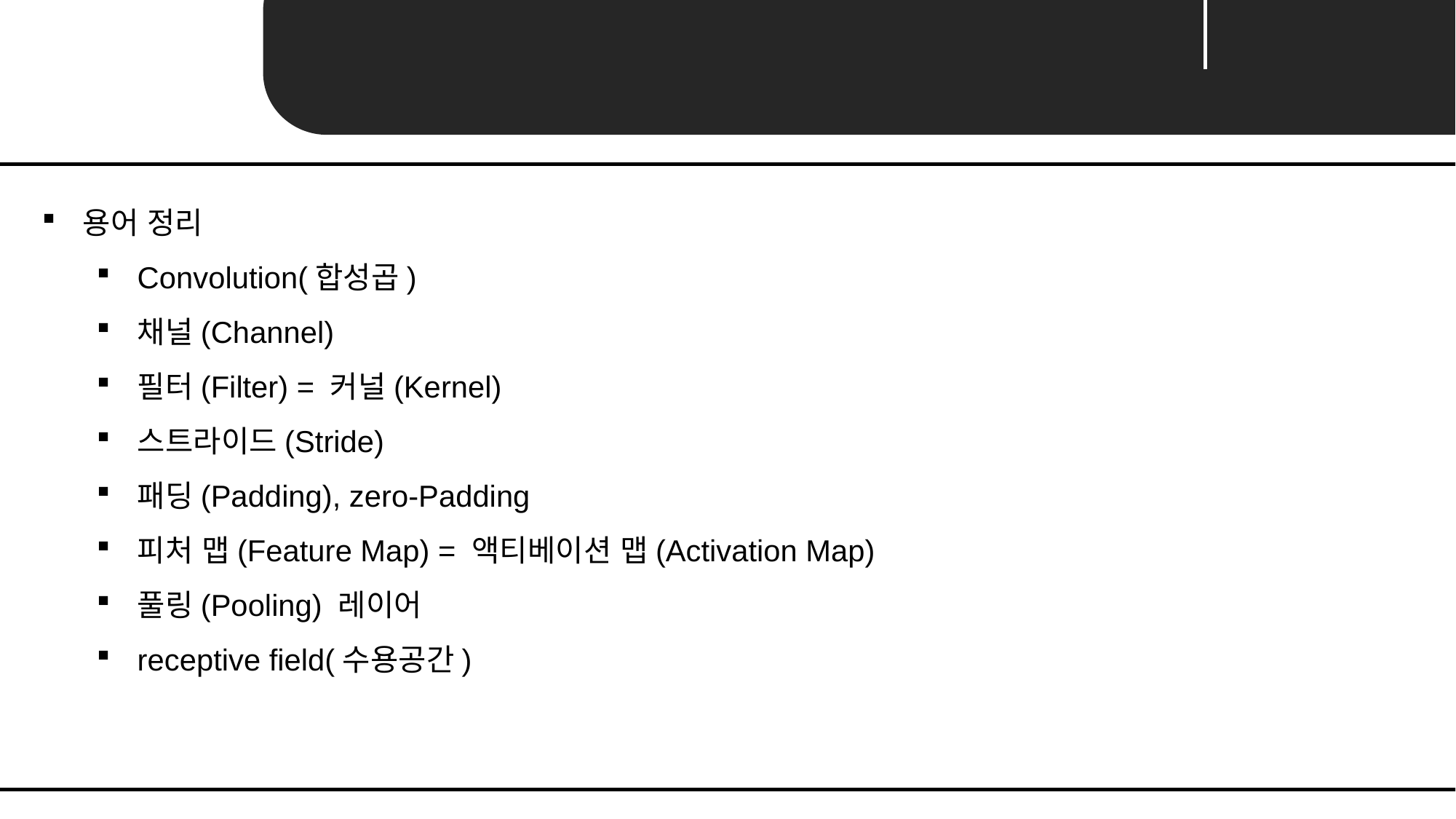

Unit  05 ㅣ  Summary
용어 정리
Convolution(합성곱)
채널(Channel)
필터(Filter) = 커널(Kernel)
스트라이드(Stride)
패딩(Padding), zero-Padding
피처 맵(Feature Map) = 액티베이션 맵(Activation Map)
풀링(Pooling) 레이어
receptive field(수용공간)